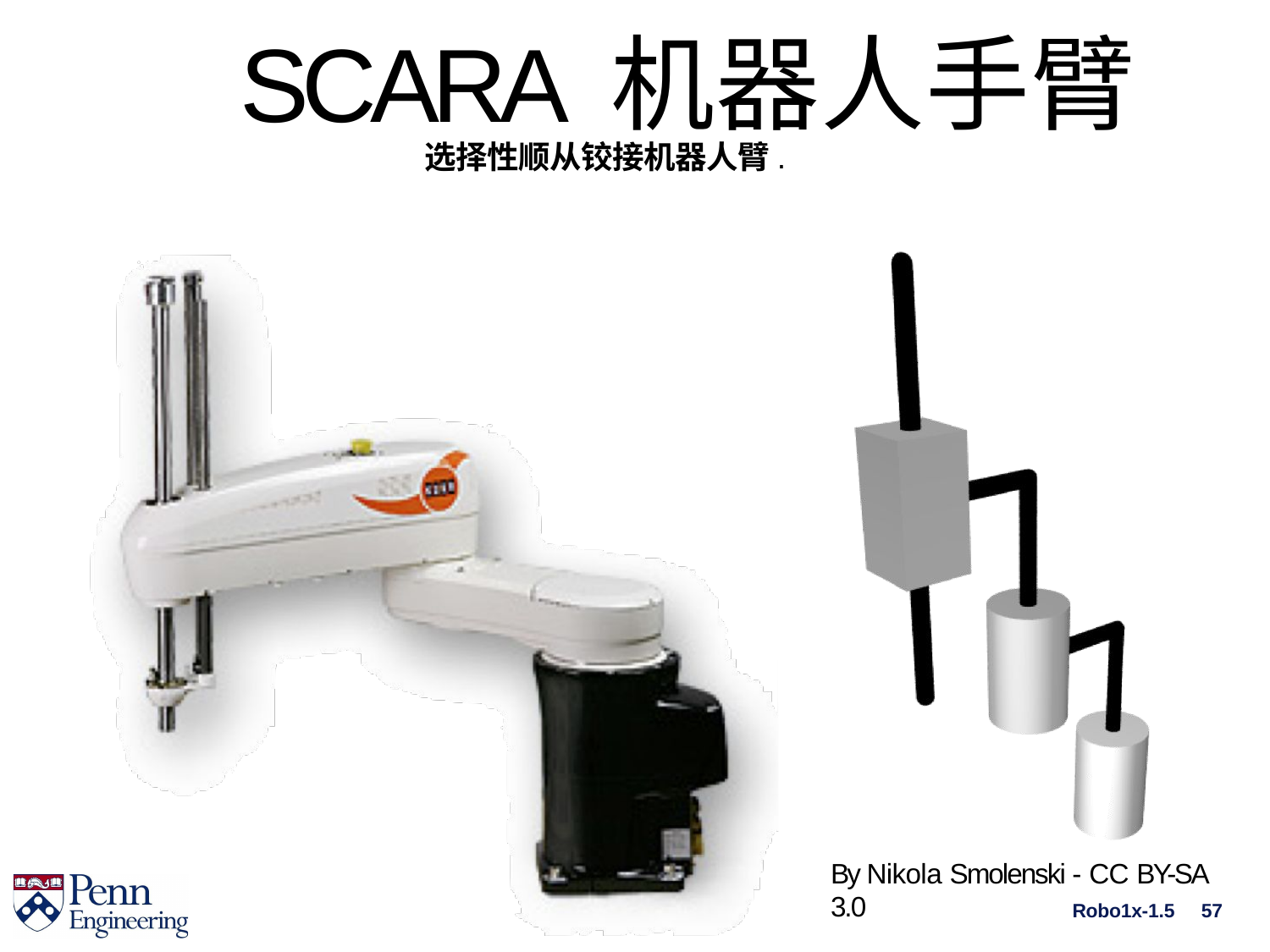

# SCARA 机器人手臂
选择性顺从铰接机器人臂.

By Nikola Smolenski - CC BY-SA  3.0
Robo1x-1.5
57